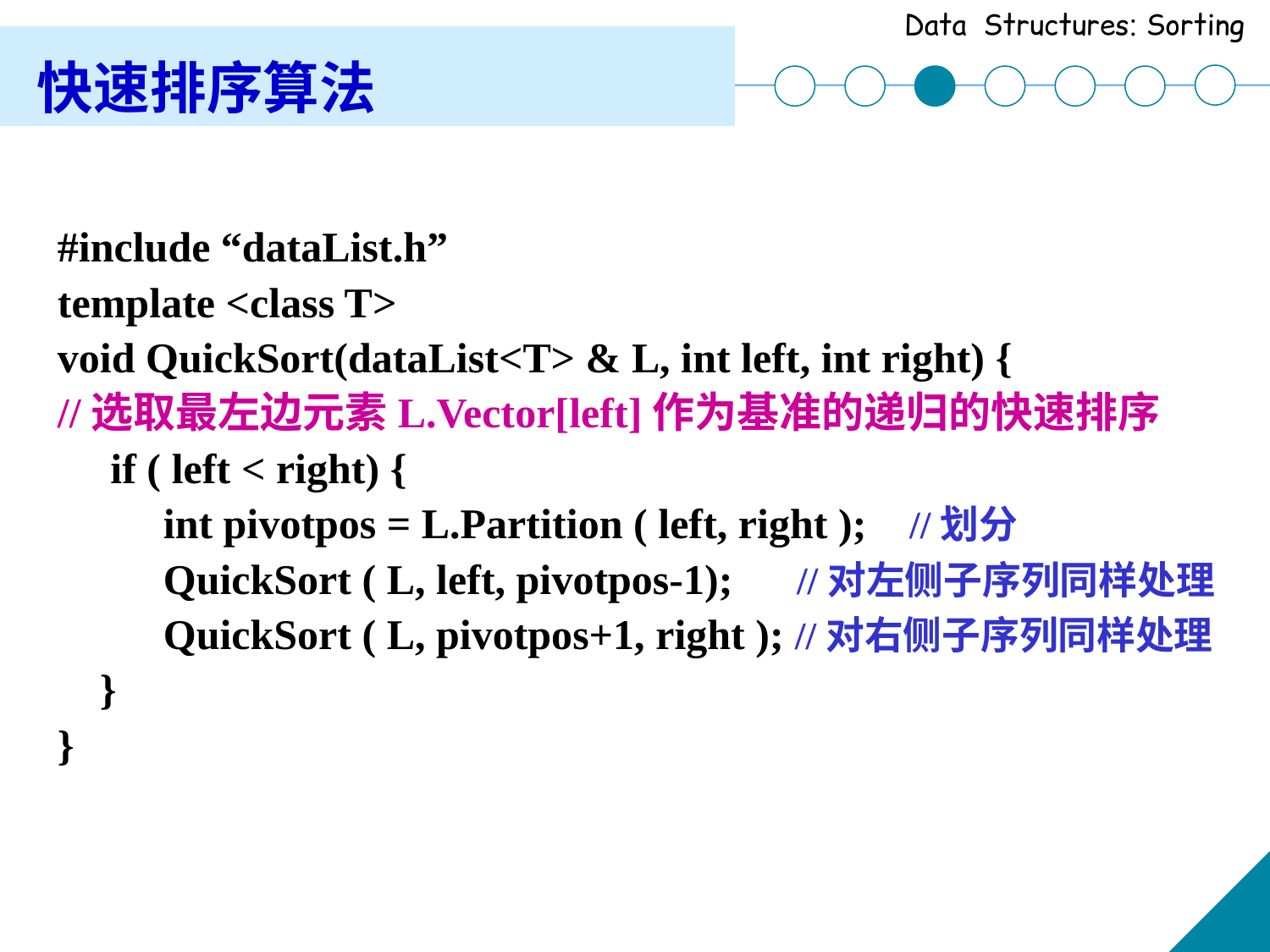

快速排序算法

#include “dataList.h”
template <class T>
void QuickSort(dataList<T> & L, int left, int right) {
//选取最左边元素L.Vector[left]作为基准的递归的快速排序
     if ( left < right) {
          int pivotpos = L.Partition ( left, right );    //划分
          QuickSort ( L, left, pivotpos-1);      //对左侧子序列同样处理
          QuickSort ( L, pivotpos+1, right ); //对右侧子序列同样处理
    }
}